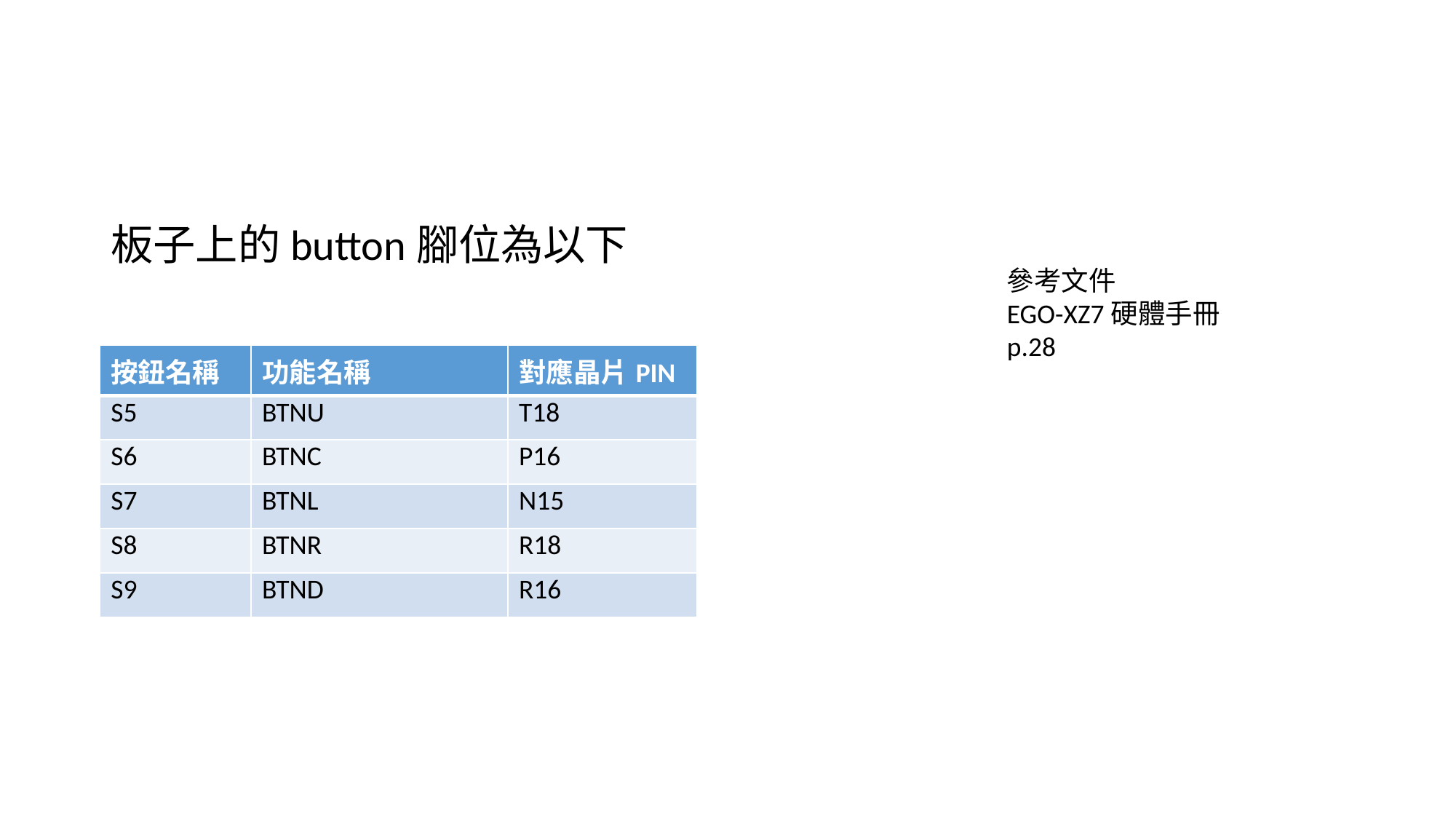

#
板子上的button腳位為以下

參考文件
EGO-XZ7硬體手冊
p.28
| 按鈕名稱 | 功能名稱 | 對應晶片PIN |
| --- | --- | --- |
| S5 | BTNU | T18 |
| S6 | BTNC | P16 |
| S7 | BTNL | N15 |
| S8 | BTNR | R18 |
| S9 | BTND | R16 |